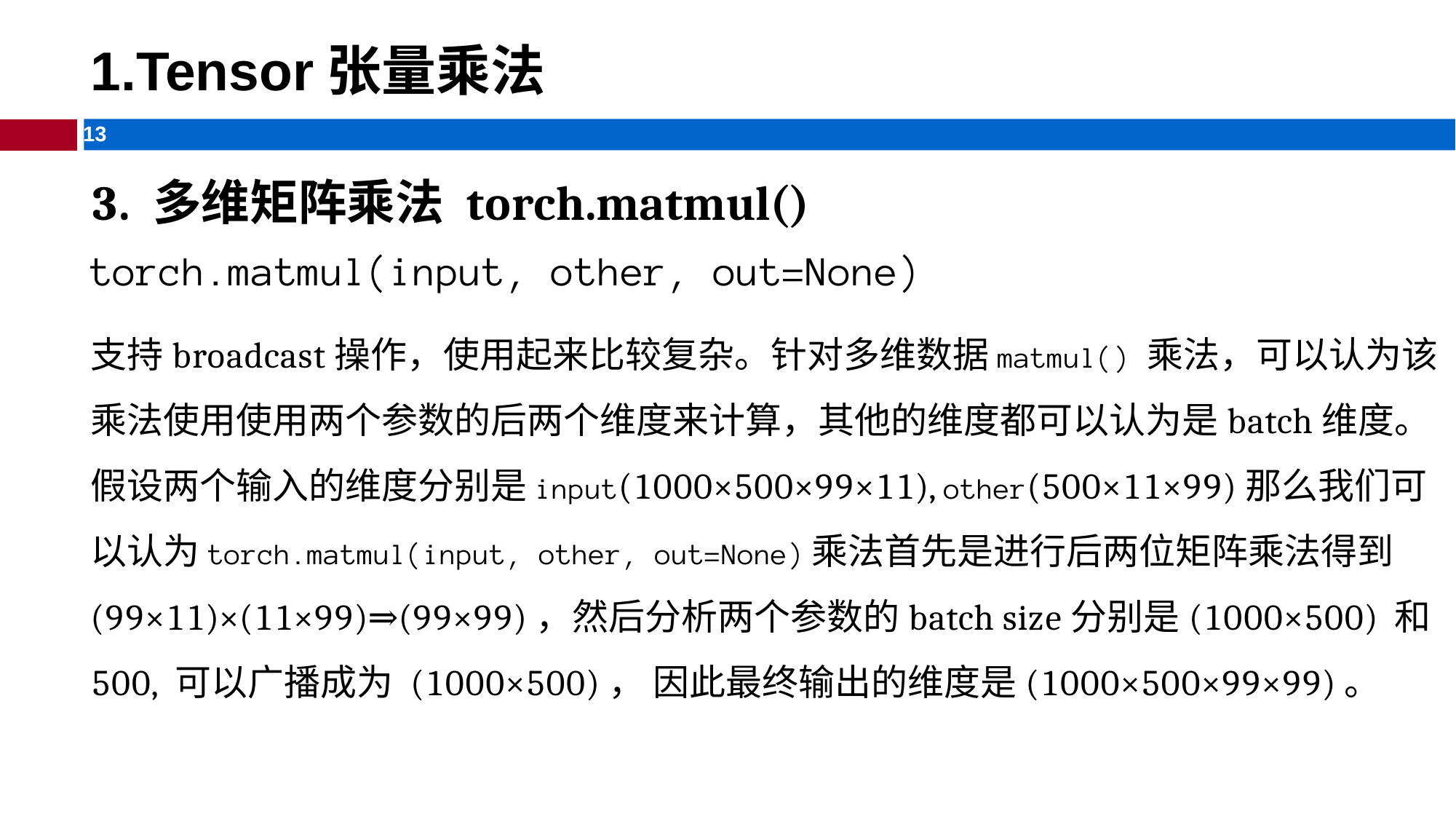

# 1.Tensor张量乘法
3. 多维矩阵乘法 torch.matmul()
torch.matmul(input, other, out=None)
支持broadcast操作，使用起来比较复杂。针对多维数据matmul() 乘法，可以认为该乘法使用使用两个参数的后两个维度来计算，其他的维度都可以认为是batch维度。
假设两个输入的维度分别是input(1000×500×99×11), other(500×11×99)那么我们可以认为torch.matmul(input, other, out=None)乘法首先是进行后两位矩阵乘法得到(99×11)×(11×99)⇒(99×99)，然后分析两个参数的batch size分别是(1000×500) 和 500, 可以广播成为 (1000×500)， 因此最终输出的维度是(1000×500×99×99)。